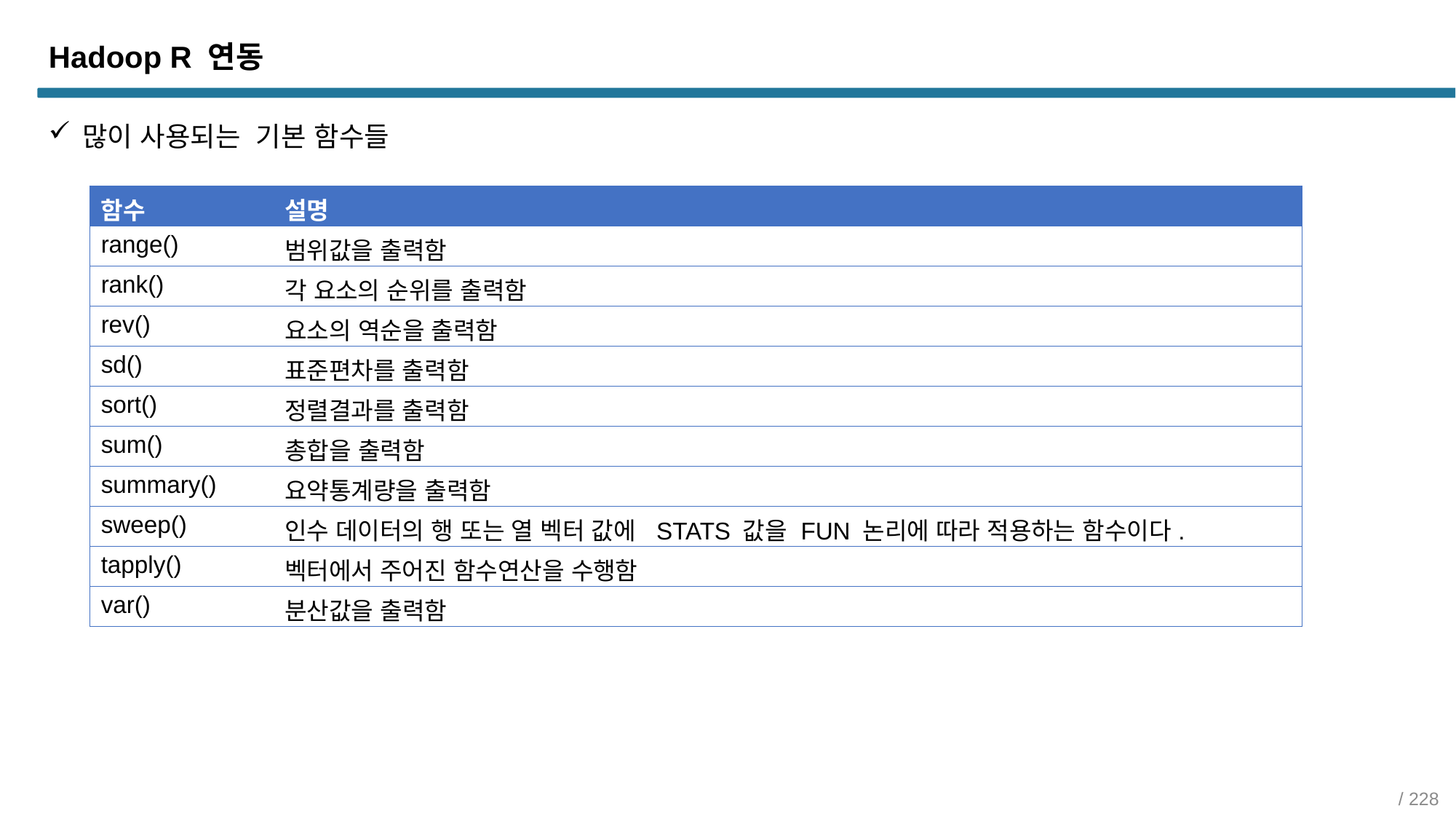

Hadoop R 연동
많이 사용되는  기본 함수들
| 함수 | 설명 |
| --- | --- |
| range() | 범위값을 출력함 |
| rank() | 각 요소의 순위를 출력함 |
| rev() | 요소의 역순을 출력함 |
| sd() | 표준편차를 출력함 |
| sort() | 정렬결과를 출력함 |
| sum() | 총합을 출력함 |
| summary() | 요약통계량을 출력함 |
| sweep() | 인수 데이터의 행 또는 열 벡터 값에 STATS 값을 FUN 논리에 따라 적용하는 함수이다. |
| tapply() | 벡터에서 주어진 함수연산을 수행함 |
| var() | 분산값을 출력함 |
/ 228